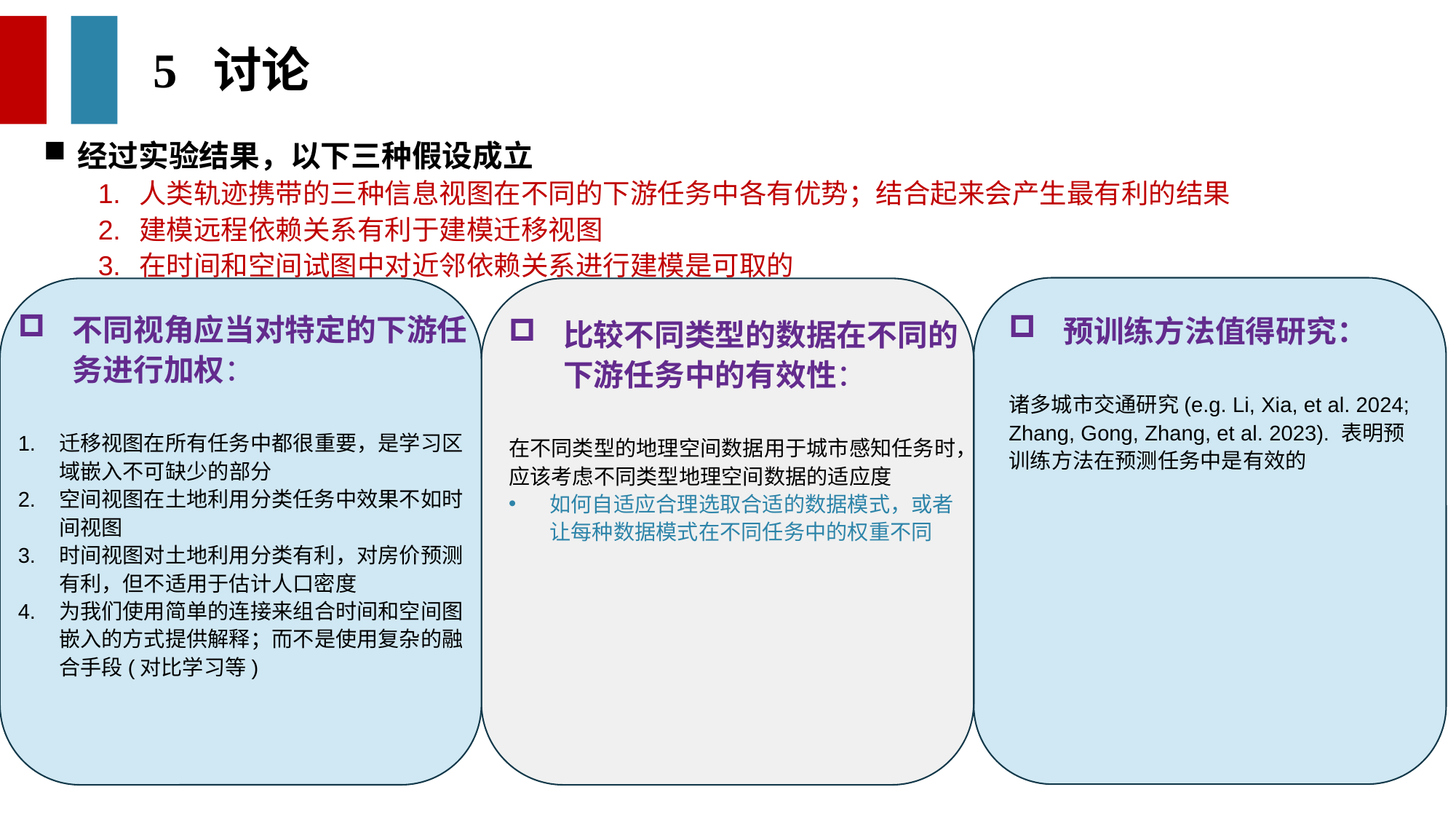

5  讨论
经过实验结果，以下三种假设成立
人类轨迹携带的三种信息视图在不同的下游任务中各有优势；结合起来会产生最有利的结果
建模远程依赖关系有利于建模迁移视图
在时间和空间试图中对近邻依赖关系进行建模是可取的

不同视角应当对特定的下游任务进行加权：

迁移视图在所有任务中都很重要，是学习区域嵌入不可缺少的部分
空间视图在土地利用分类任务中效果不如时间视图
时间视图对土地利用分类有利，对房价预测有利，但不适用于估计人口密度
为我们使用简单的连接来组合时间和空间图嵌入的方式提供解释；而不是使用复杂的融合手段(对比学习等)

预训练方法值得研究：

诸多城市交通研究(e.g. Li, Xia, et al. 2024; Zhang, Gong, Zhang, et al. 2023). 表明预训练方法在预测任务中是有效的

比较不同类型的数据在不同的下游任务中的有效性：

在不同类型的地理空间数据用于城市感知任务时，应该考虑不同类型地理空间数据的适应度
如何自适应合理选取合适的数据模式，或者让每种数据模式在不同任务中的权重不同